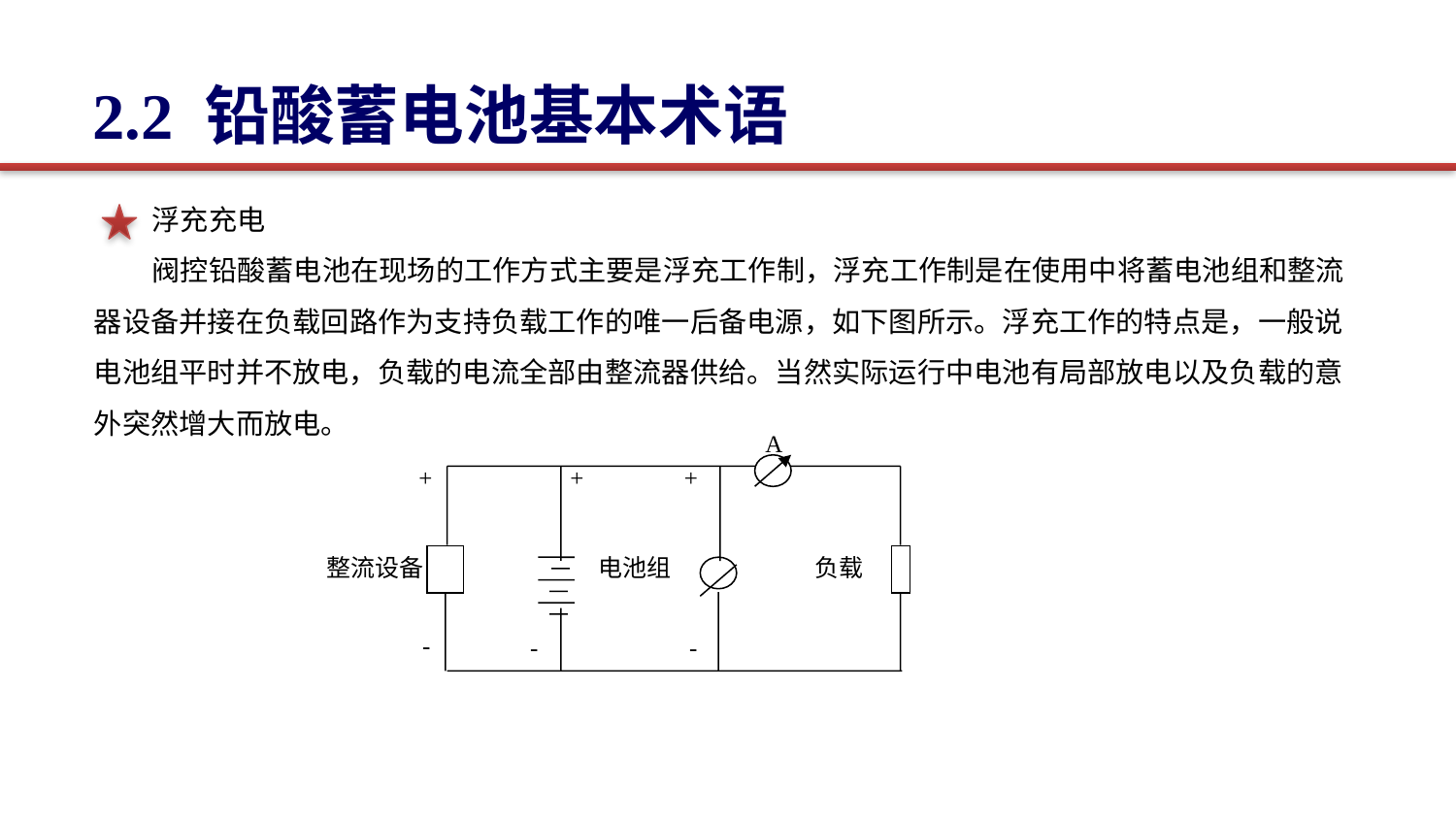

2.2 铅酸蓄电池基本术语

浮充充电
阀控铅酸蓄电池在现场的工作方式主要是浮充工作制，浮充工作制是在使用中将蓄电池组和整流器设备并接在负载回路作为支持负载工作的唯一后备电源，如下图所示。浮充工作的特点是，一般说电池组平时并不放电，负载的电流全部由整流器供给。当然实际运行中电池有局部放电以及负载的意外突然增大而放电。

A
 +
 +
 +

整流设备

电池组
负载

-
-
-